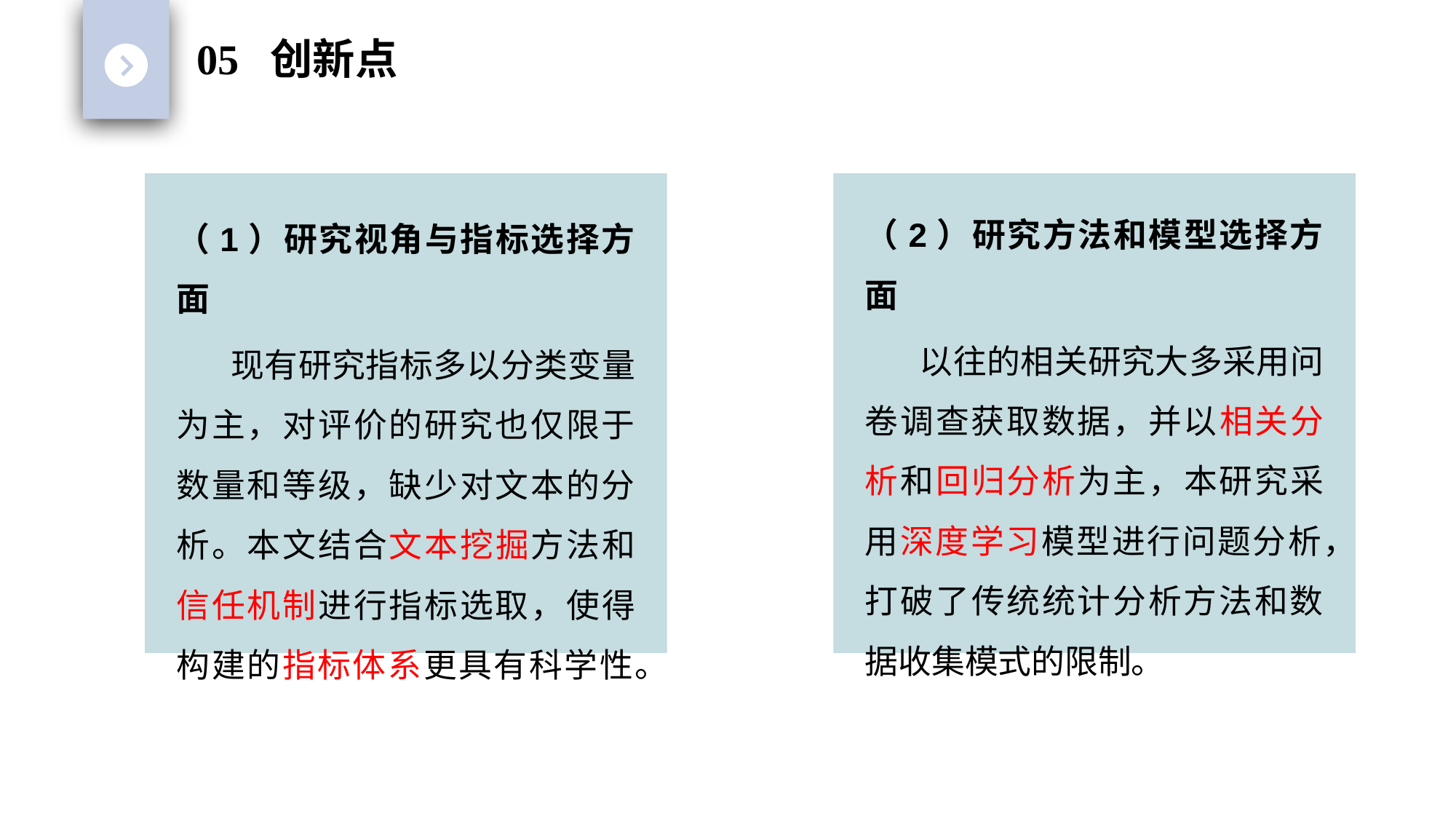

05  创新点

（2）研究方法和模型选择方面
以往的相关研究大多采用问卷调查获取数据，并以相关分析和回归分析为主，本研究采用深度学习模型进行问题分析，打破了传统统计分析方法和数据收集模式的限制。
（1）研究视角与指标选择方面
现有研究指标多以分类变量为主，对评价的研究也仅限于数量和等级，缺少对文本的分析。本文结合文本挖掘方法和信任机制进行指标选取，使得构建的指标体系更具有科学性。